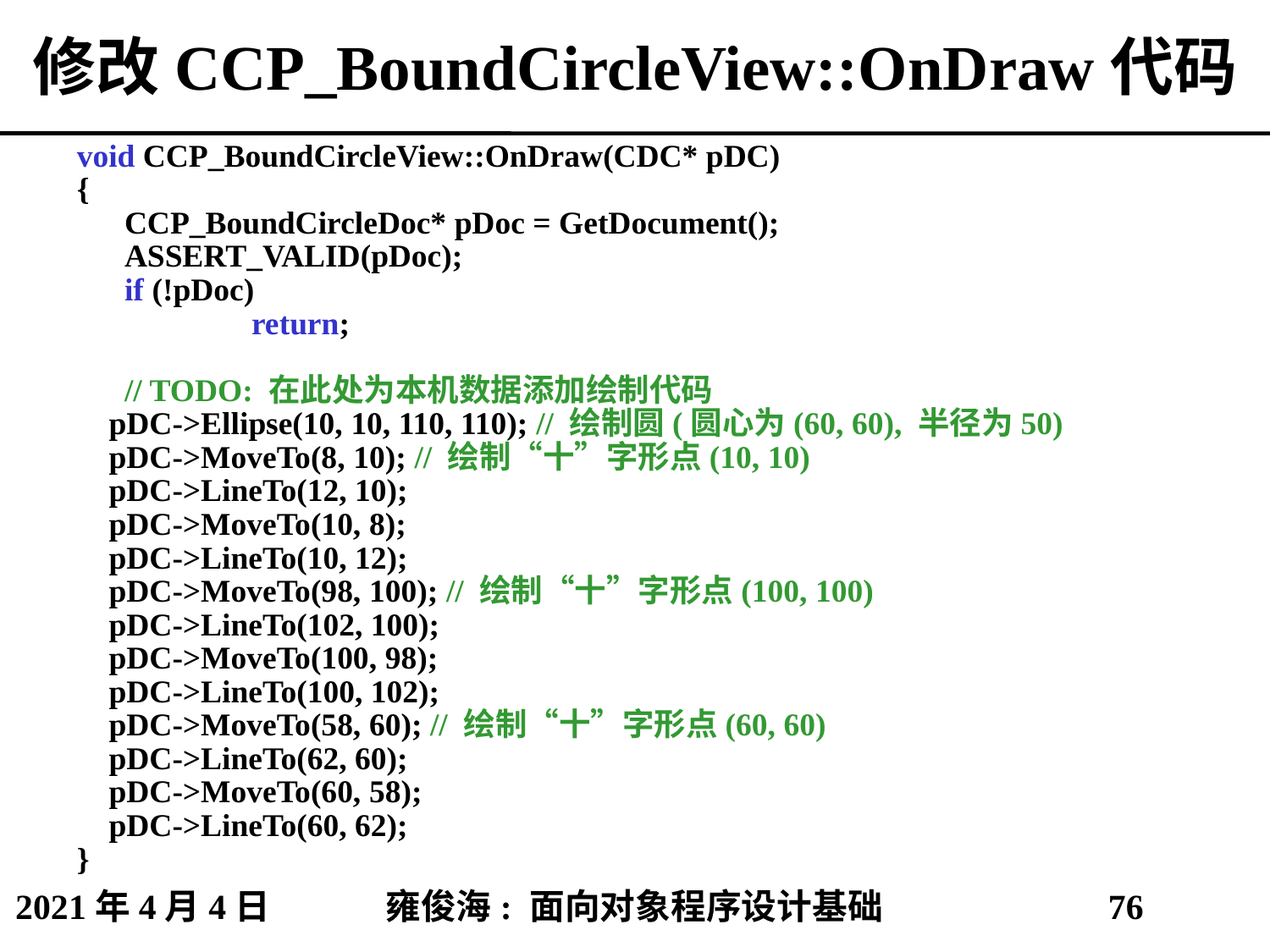

# 修改CCP_BoundCircleView::OnDraw代码

void CCP_BoundCircleView::OnDraw(CDC* pDC)
{
	CCP_BoundCircleDoc* pDoc = GetDocument();
	ASSERT_VALID(pDoc);
	if (!pDoc)
		return;

	// TODO: 在此处为本机数据添加绘制代码
    pDC->Ellipse(10, 10, 110, 110); // 绘制圆(圆心为(60, 60), 半径为50)
    pDC->MoveTo(8, 10); // 绘制“十”字形点(10, 10)
    pDC->LineTo(12, 10);
    pDC->MoveTo(10, 8);
    pDC->LineTo(10, 12);
    pDC->MoveTo(98, 100); // 绘制“十”字形点(100, 100)
    pDC->LineTo(102, 100);
    pDC->MoveTo(100, 98);
    pDC->LineTo(100, 102);
    pDC->MoveTo(58, 60); // 绘制“十”字形点(60, 60)
    pDC->LineTo(62, 60);
    pDC->MoveTo(60, 58);
    pDC->LineTo(60, 62);
}
2021年4月4日
雍俊海: 面向对象程序设计基础
76